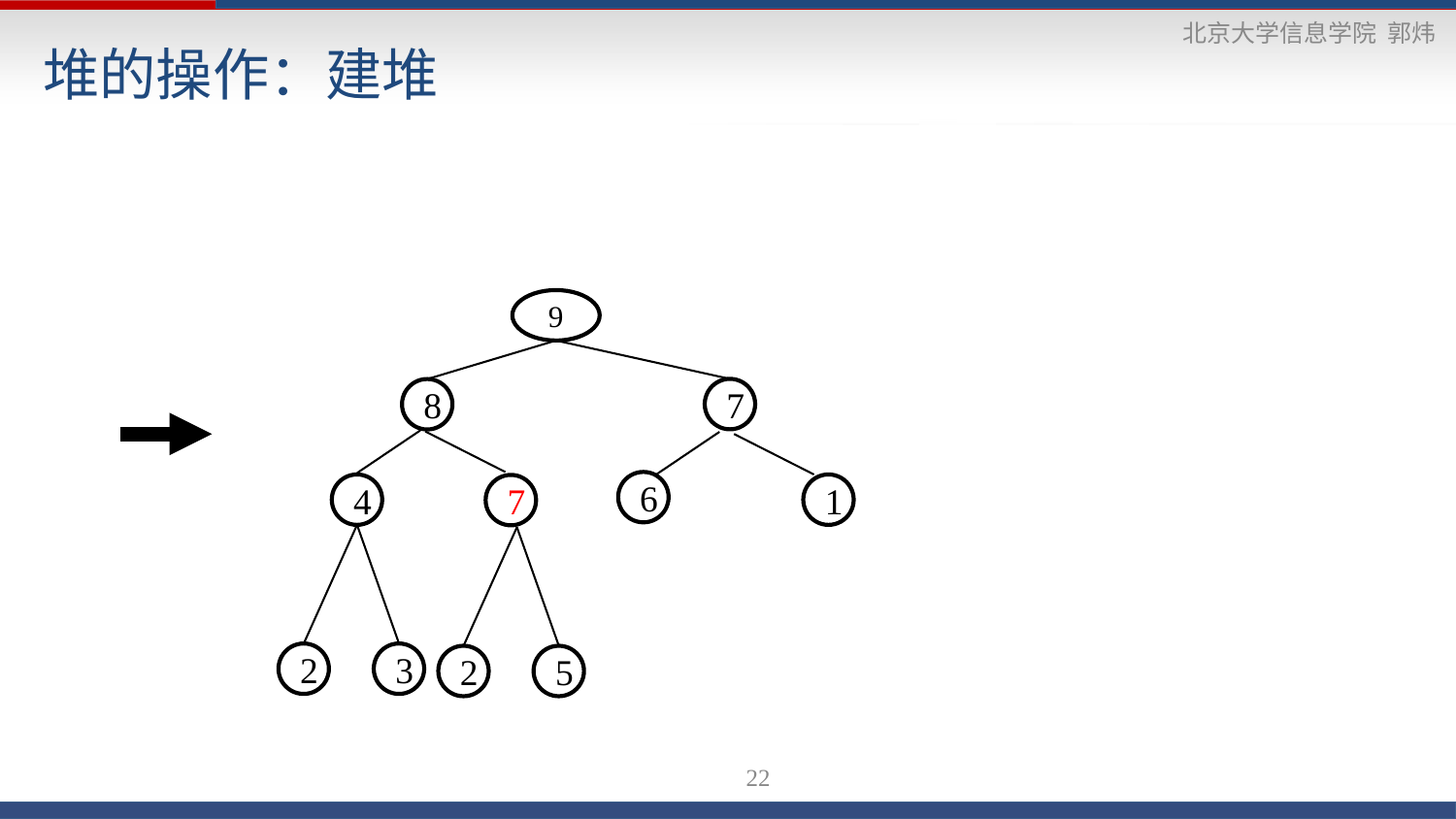

# 堆的操作：建堆
9
7
8
6
4
1
7
2
3
2
5
22